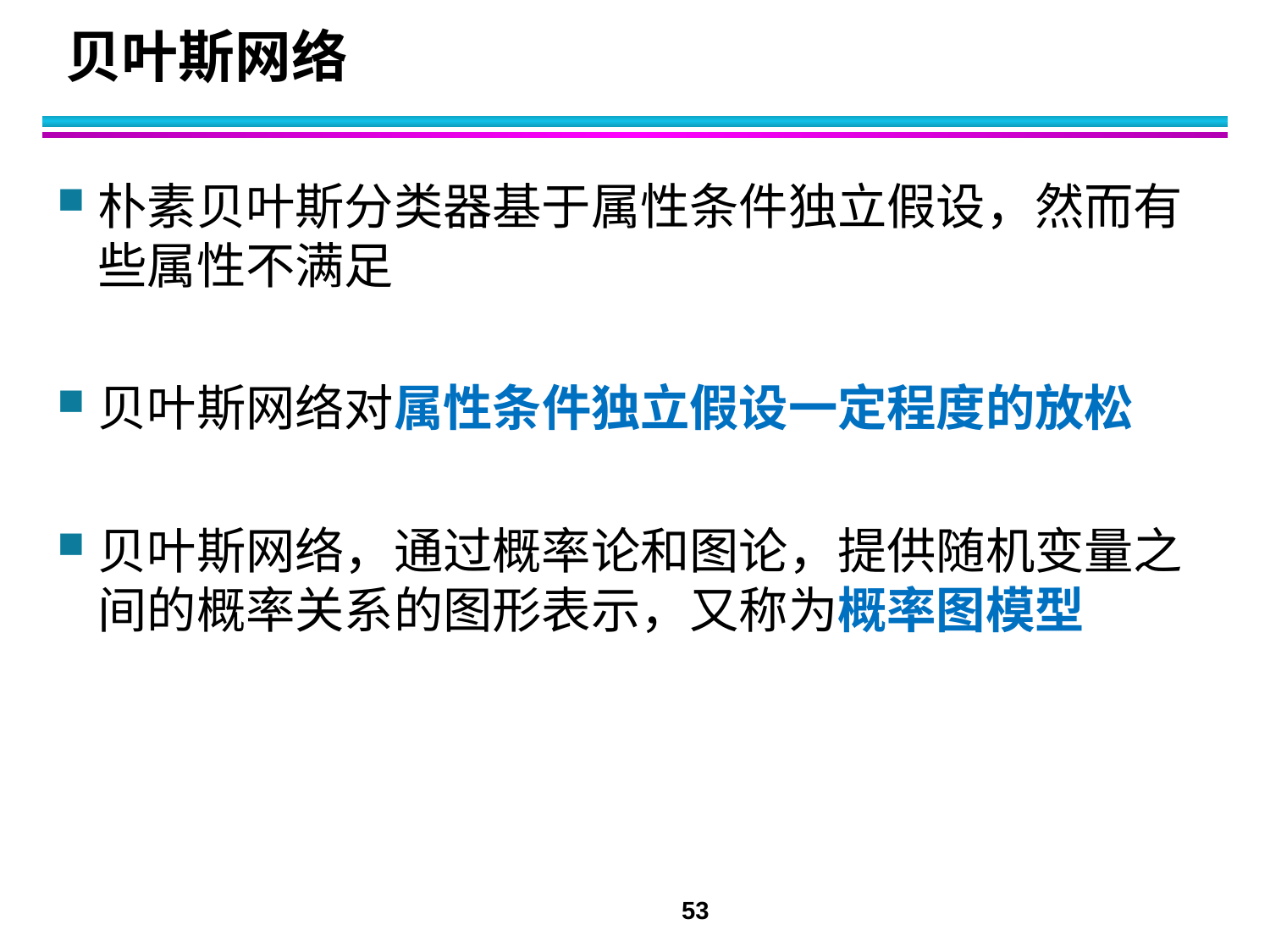

# 贝叶斯网络
朴素贝叶斯分类器基于属性条件独立假设，然而有些属性不满足

贝叶斯网络对属性条件独立假设一定程度的放松

贝叶斯网络，通过概率论和图论，提供随机变量之间的概率关系的图形表示，又称为概率图模型